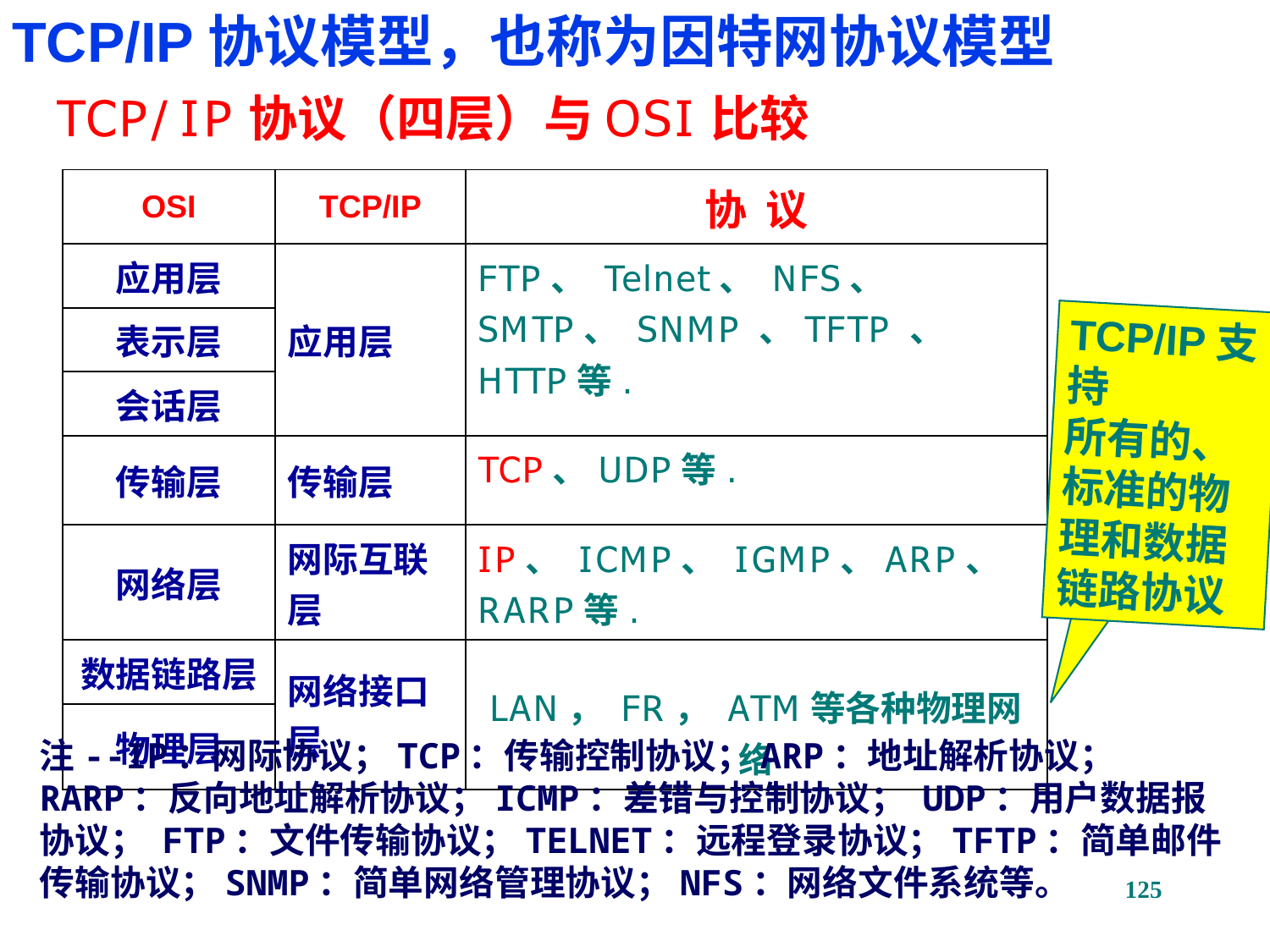

TCP/IP协议模型，也称为因特网协议模型
TCP/IP协议（四层）与OSI比较
| OSI | TCP/IP | 协 议 |
| --- | --- | --- |
| 应用层 | 应用层 | FTP、 Telnet、 NFS、 SMTP、 SNMP 、TFTP 、 HTTP等. |
| 表示层 |  |  |
| 会话层 |  |  |
| 传输层 | 传输层 | TCP、UDP等. |
| 网络层 | 网际互联层 | IP、 ICMP、 IGMP、ARP、RARP等. |
| 数据链路层 | 网络接口层 | LAN， FR， ATM等各种物理网络 |
| 物理层 |  |  |
TCP/IP支持
所有的、标准的物理和数据链路协议

注--IP：网际协议；TCP：传输控制协议；ARP：地址解析协议；RARP：反向地址解析协议；ICMP：差错与控制协议； UDP：用户数据报协议； FTP：文件传输协议；TELNET：远程登录协议；TFTP：简单邮件传输协议；SNMP：简单网络管理协议；NFS：网络文件系统等。
125